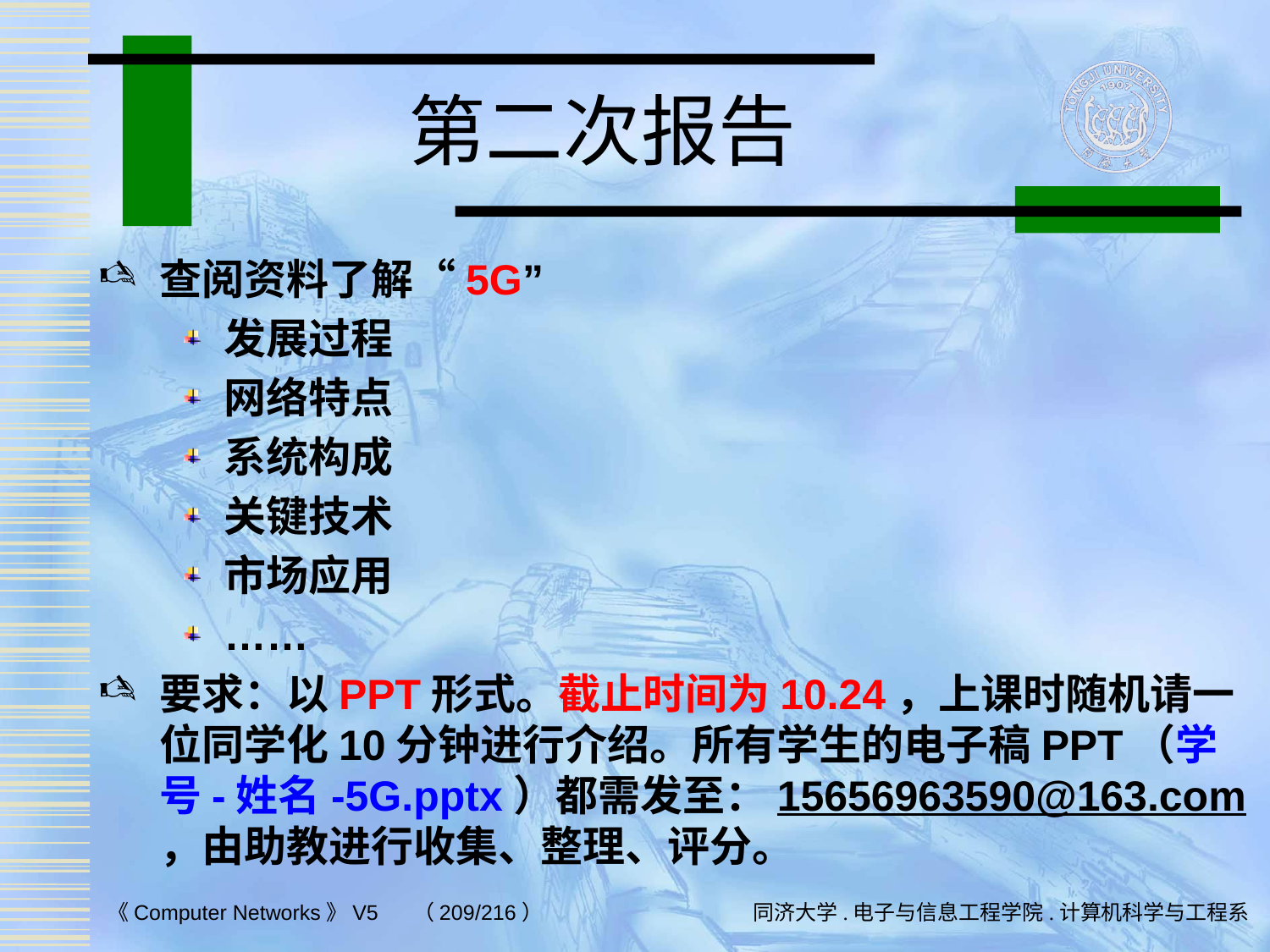

# 第二次报告
查阅资料了解“5G”
发展过程
网络特点
系统构成
关键技术
市场应用
……
要求：以PPT形式。截止时间为10.24，上课时随机请一位同学化10分钟进行介绍。所有学生的电子稿PPT（学号-姓名-5G.pptx）都需发至：15656963590@163.com ，由助教进行收集、整理、评分。